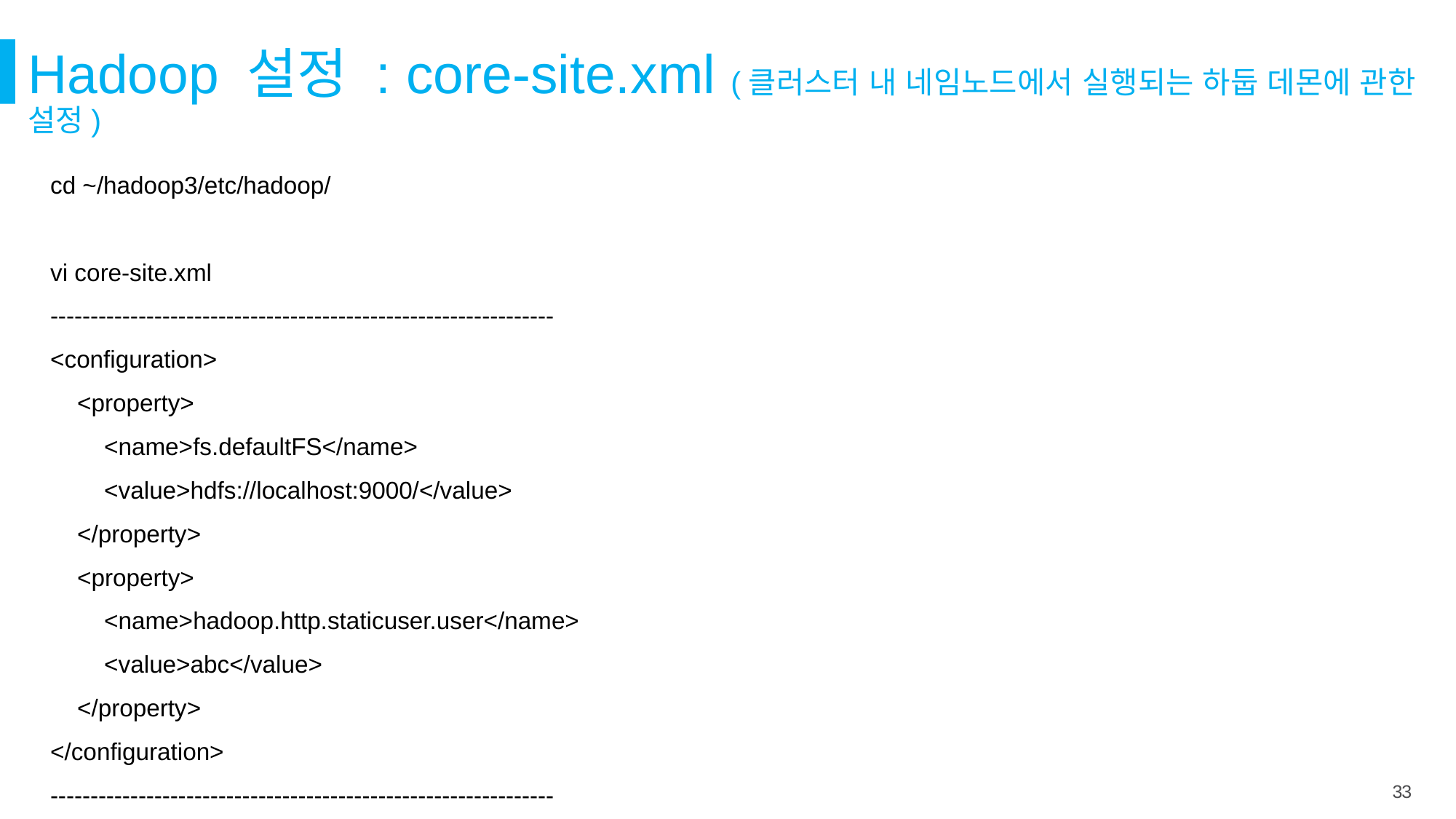

Hadoop 설정 : core-site.xml (클러스터 내 네임노드에서 실행되는 하둡 데몬에 관한 설정)

cd ~/hadoop3/etc/hadoop/

vi core-site.xml
---------------------------------------------------------------
<configuration>
    <property>
        <name>fs.defaultFS</name>
        <value>hdfs://localhost:9000/</value>
    </property>
    <property>
        <name>hadoop.http.staticuser.user</name>
        <value>abc</value>
    </property>
</configuration>
---------------------------------------------------------------